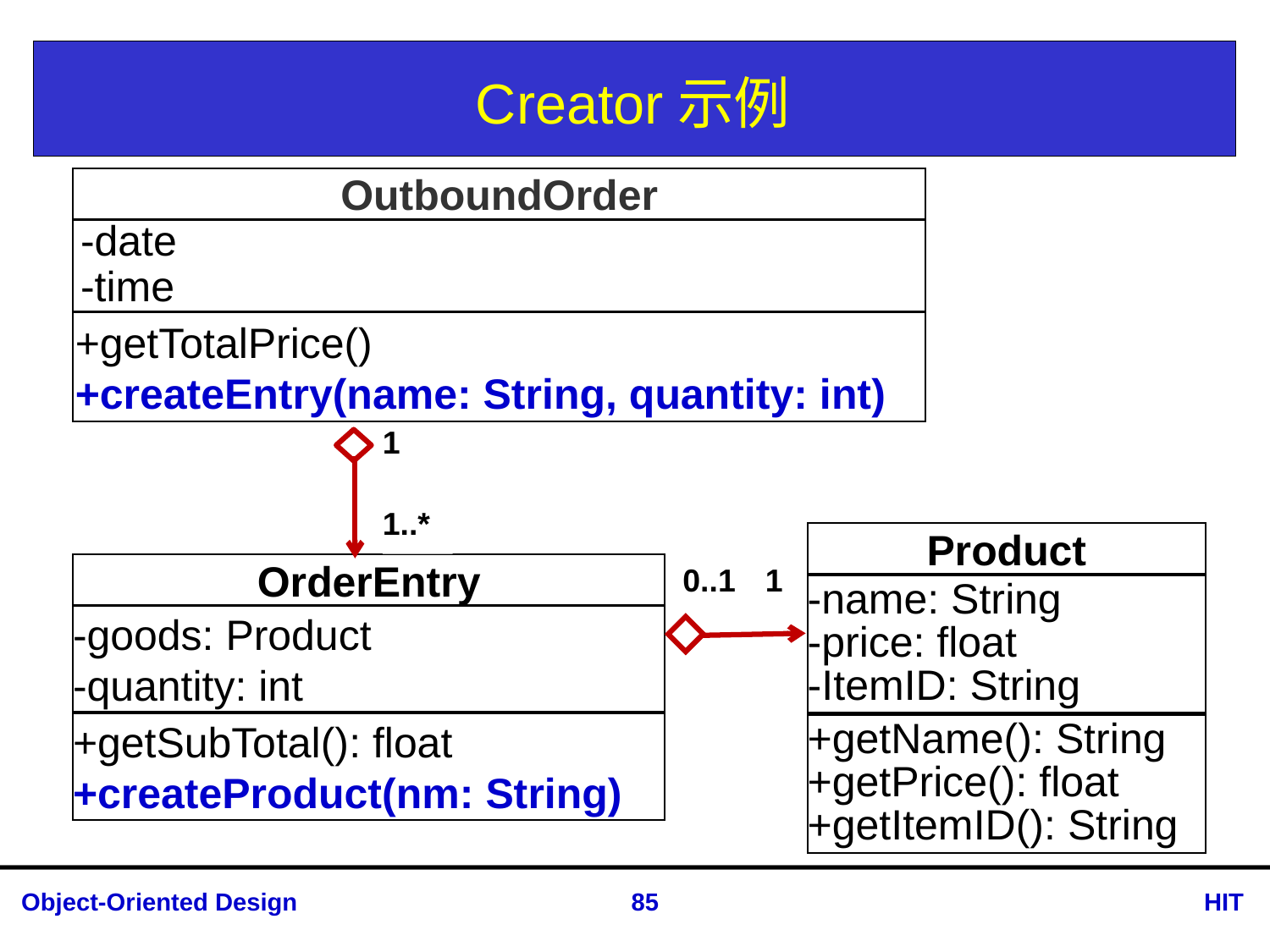

# Creator示例
OutboundOrder
-date
-time
+getTotalPrice()
+createEntry(name: String, quantity: int)
1

1..*
Product
OrderEntry
1
0..1
-name: String
-price: float
-ItemID: String
-goods: Product
-quantity: int

+getSubTotal(): float
+createProduct(nm: String)
+getName(): String
+getPrice(): float
+getItemID(): String